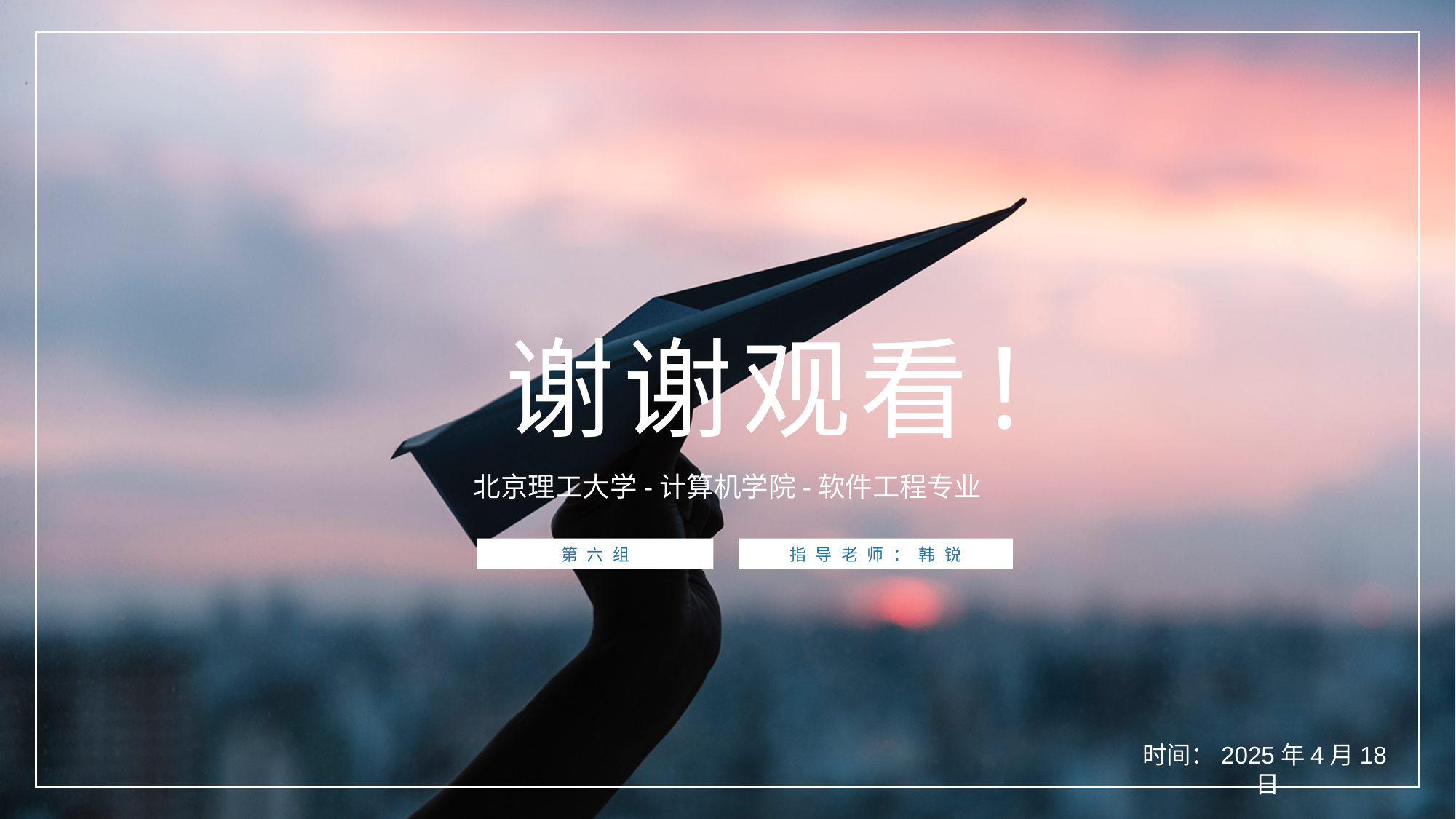

谢谢观看！
北京理工大学-计算机学院-软件工程专业
第六组
指导老师：韩锐
时间：2025年4月18日